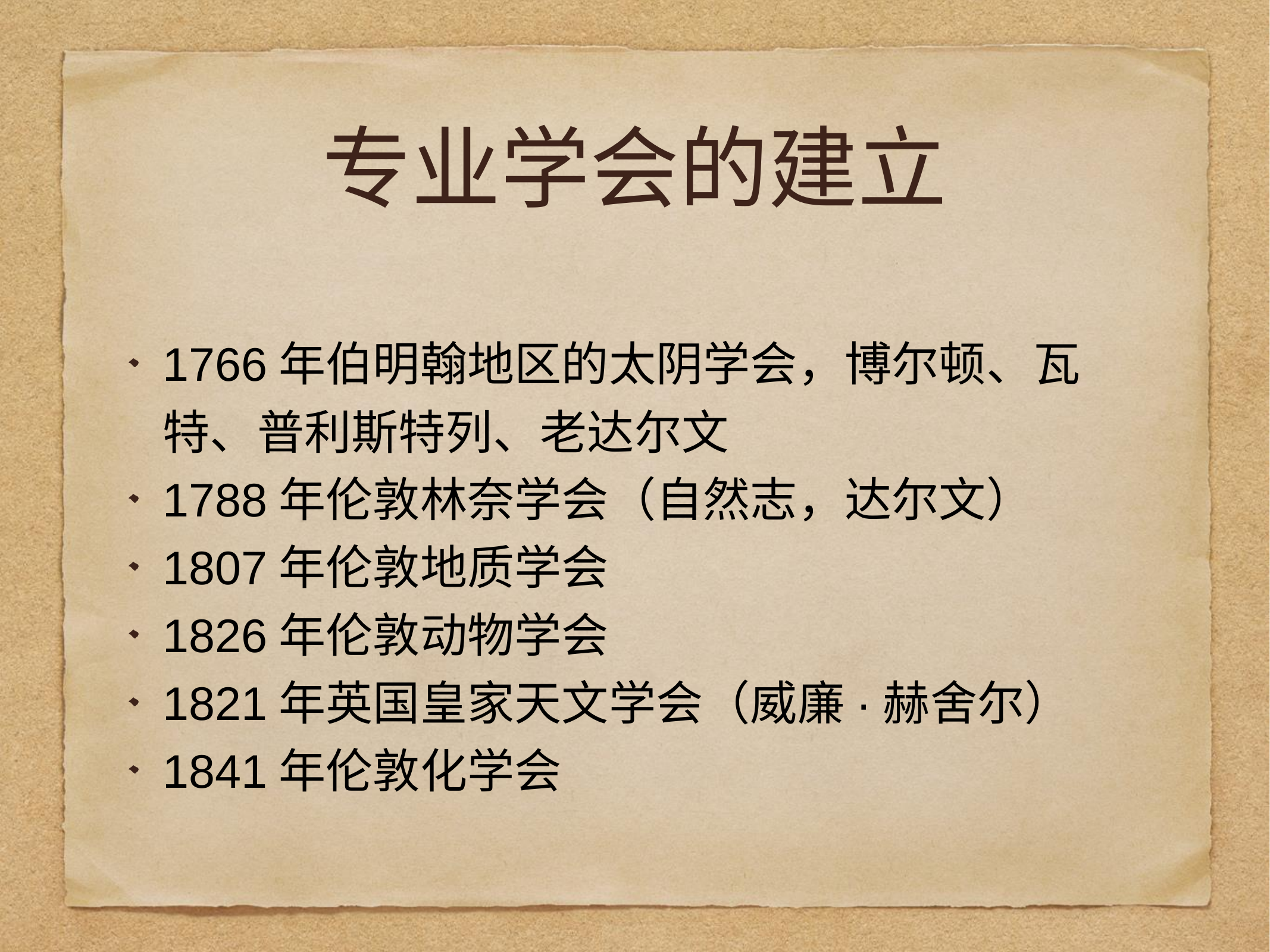

# 专业学会的建立
1766年伯明翰地区的太阴学会，博尔顿、瓦特、普利斯特列、老达尔文
1788年伦敦林奈学会（自然志，达尔文）
1807年伦敦地质学会
1826年伦敦动物学会
1821年英国皇家天文学会（威廉·赫舍尔）
1841年伦敦化学会